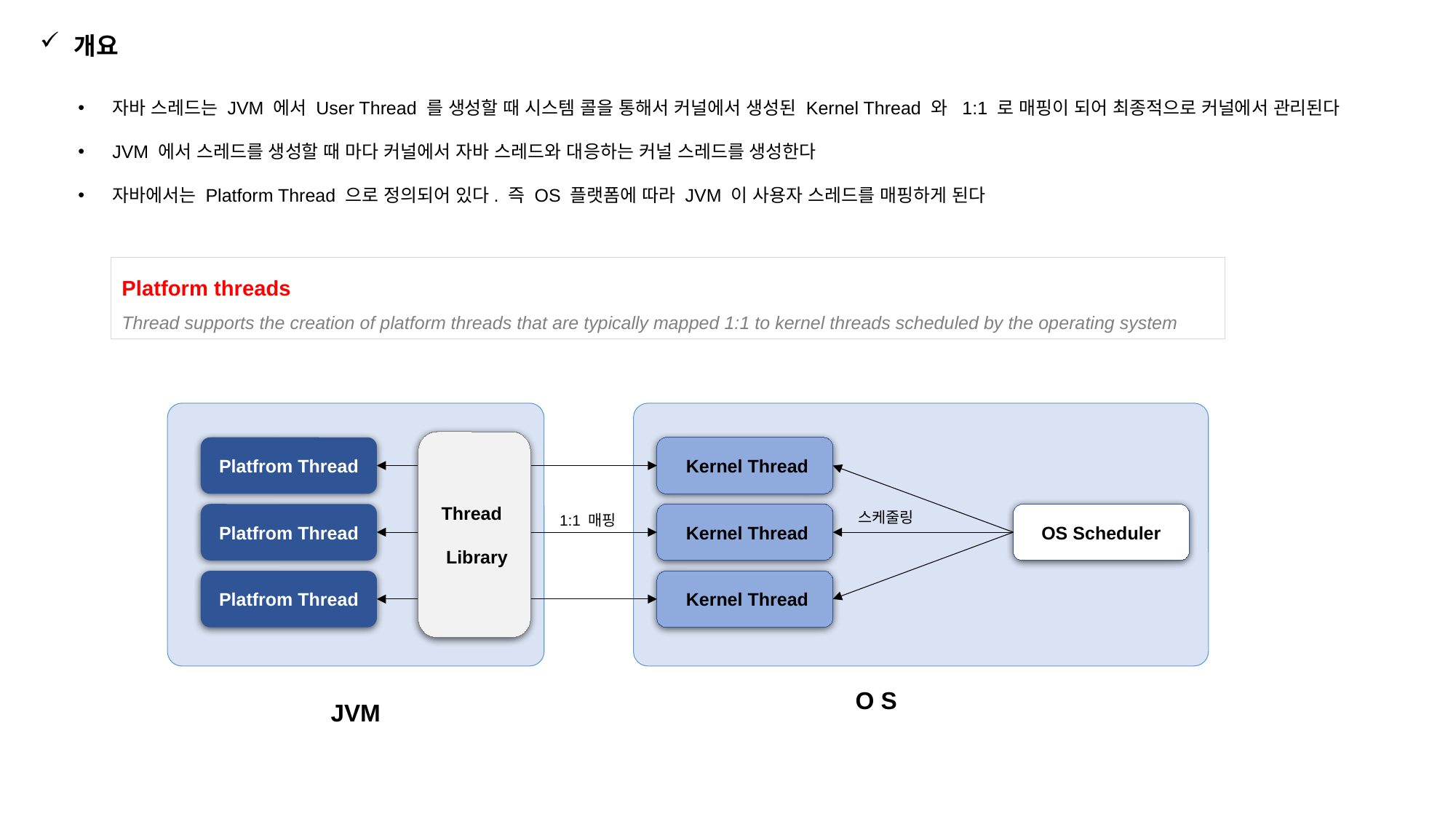

개요
자바 스레드는 JVM 에서 User Thread 를 생성할 때 시스템 콜을 통해서 커널에서 생성된 Kernel Thread 와  1:1 로 매핑이 되어 최종적으로 커널에서 관리된다
JVM 에서 스레드를 생성할 때 마다 커널에서 자바 스레드와 대응하는 커널 스레드를 생성한다
자바에서는 Platform Thread 으로 정의되어 있다. 즉 OS 플랫폼에 따라 JVM 이 사용자 스레드를 매핑하게 된다
Platform threads
Thread supports the creation of platform threads that are typically mapped 1:1 to kernel threads scheduled by the operating system

 Thread
 Library
Platfrom Thread
 Kernel Thread
스케줄링
Platfrom Thread
 Kernel Thread
OS Scheduler
1:1 매핑
Platfrom Thread
 Kernel Thread
O S
JVM